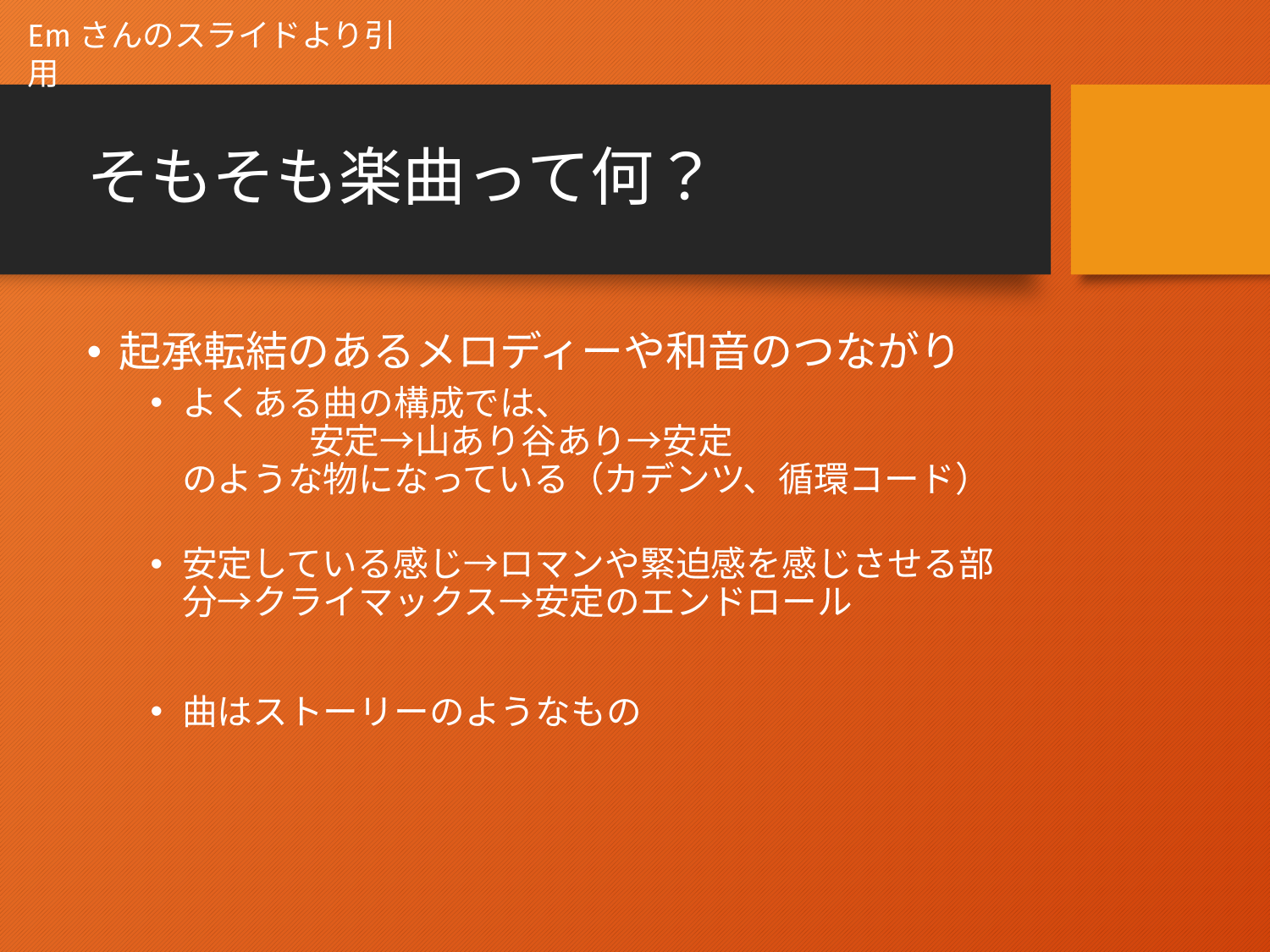

Emさんのスライドより引用
# そもそも楽曲って何？
起承転結のあるメロディーや和音のつながり
よくある曲の構成では、
	安定→山あり谷あり→安定
のような物になっている（カデンツ、循環コード）
安定している感じ→ロマンや緊迫感を感じさせる部分→クライマックス→安定のエンドロール

曲はストーリーのようなもの